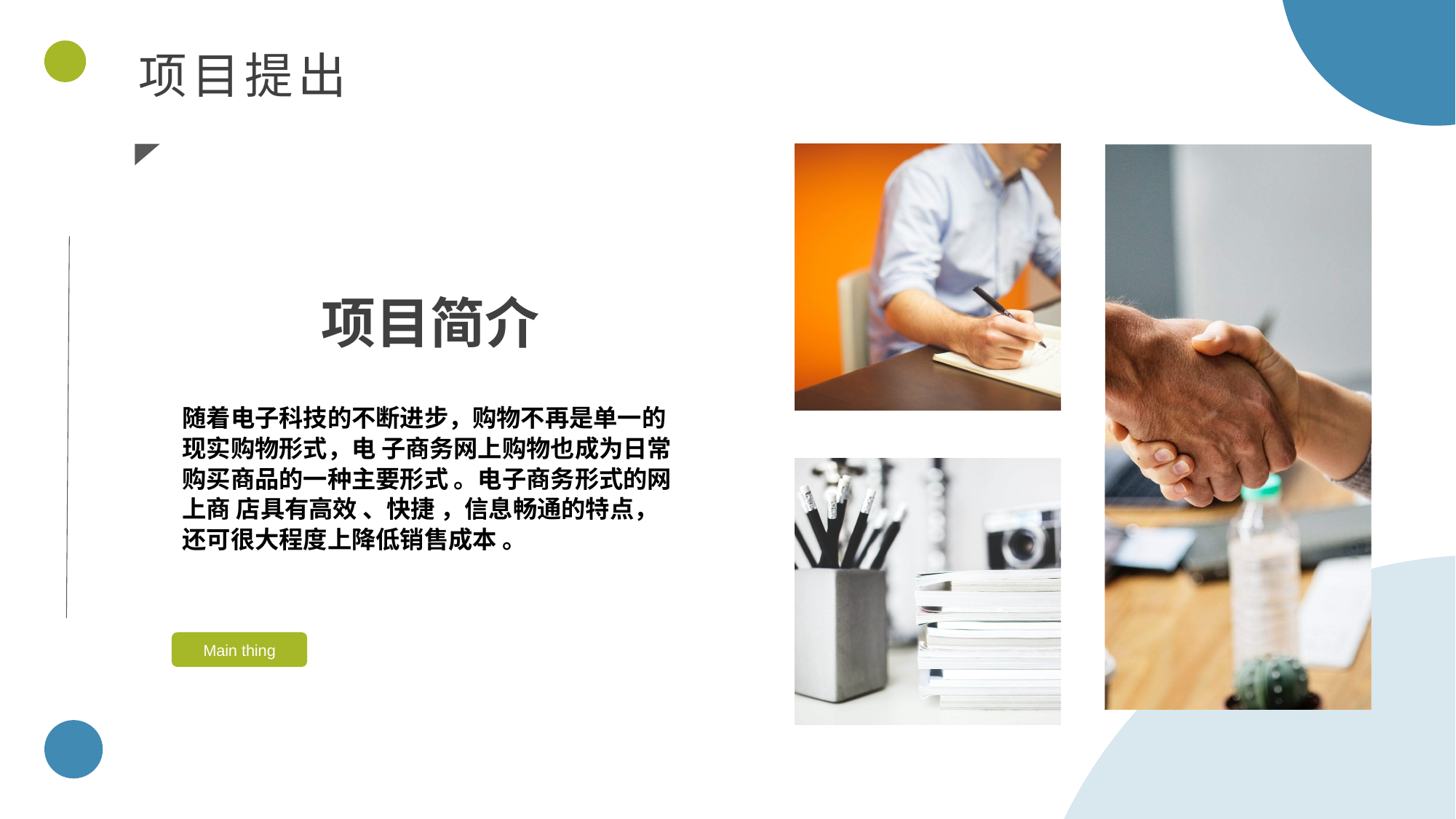

项目提出

https://www.ypppt.com/

项目简介
随着电子科技的不断进步，购物不再是单一的现实购物形式，电 子商务网上购物也成为日常购买商品的一种主要形式 。电子商务形式的网上商 店具有高效 、快捷 ，信息畅通的特点，还可很大程度上降低销售成本 。

Main thing